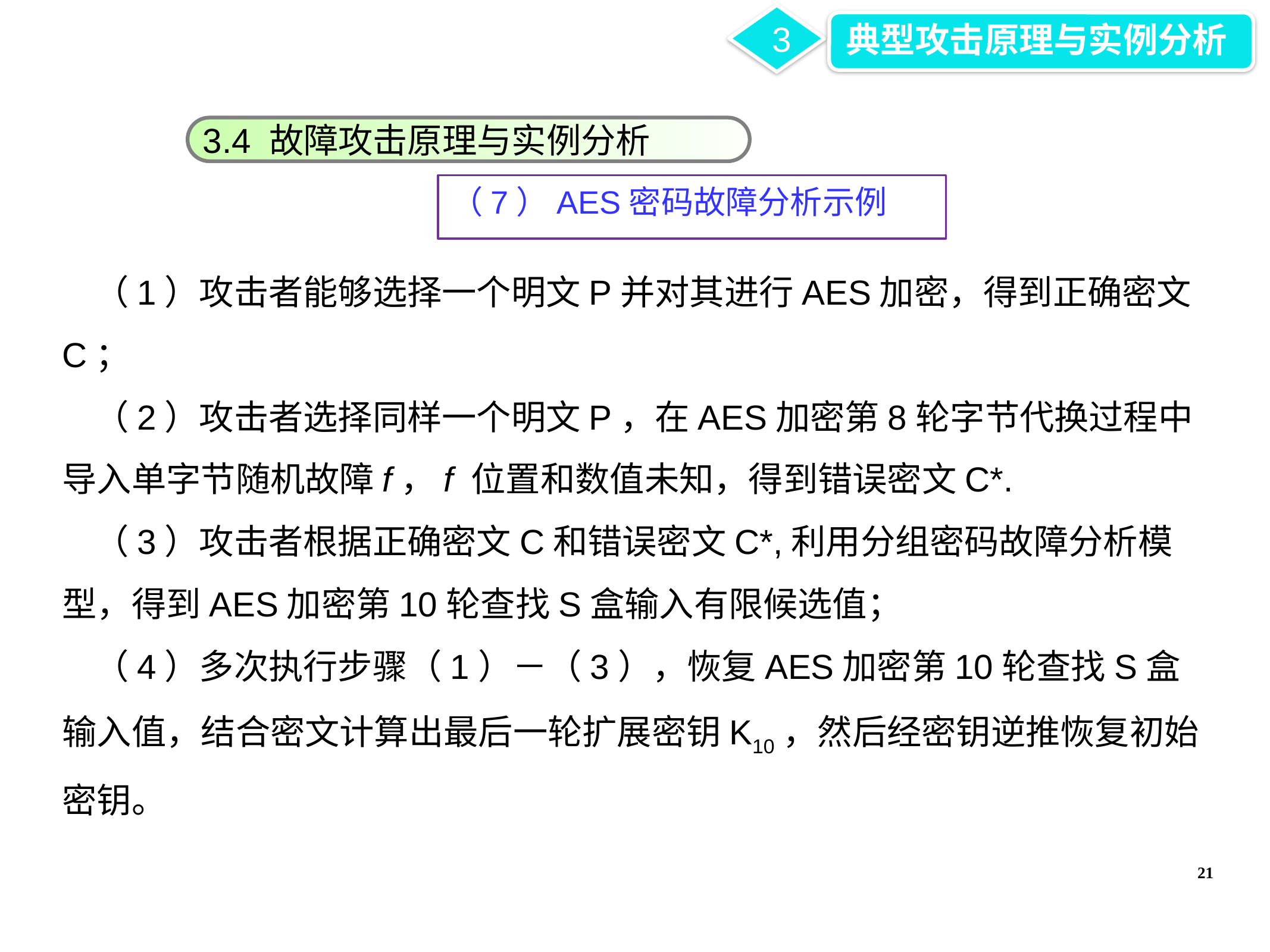

3

典型攻击原理与实例分析
3.4 故障攻击原理与实例分析
（7）AES密码故障分析示例
（1）攻击者能够选择一个明文P并对其进行AES加密，得到正确密文C；
（2）攻击者选择同样一个明文P，在AES加密第8轮字节代换过程中导入单字节随机故障f，f 位置和数值未知，得到错误密文C*.
（3）攻击者根据正确密文C和错误密文C*,利用分组密码故障分析模型，得到AES加密第10轮查找S盒输入有限候选值；
（4）多次执行步骤（1）－（3），恢复AES加密第10轮查找S盒输入值，结合密文计算出最后一轮扩展密钥K10，然后经密钥逆推恢复初始密钥。
21